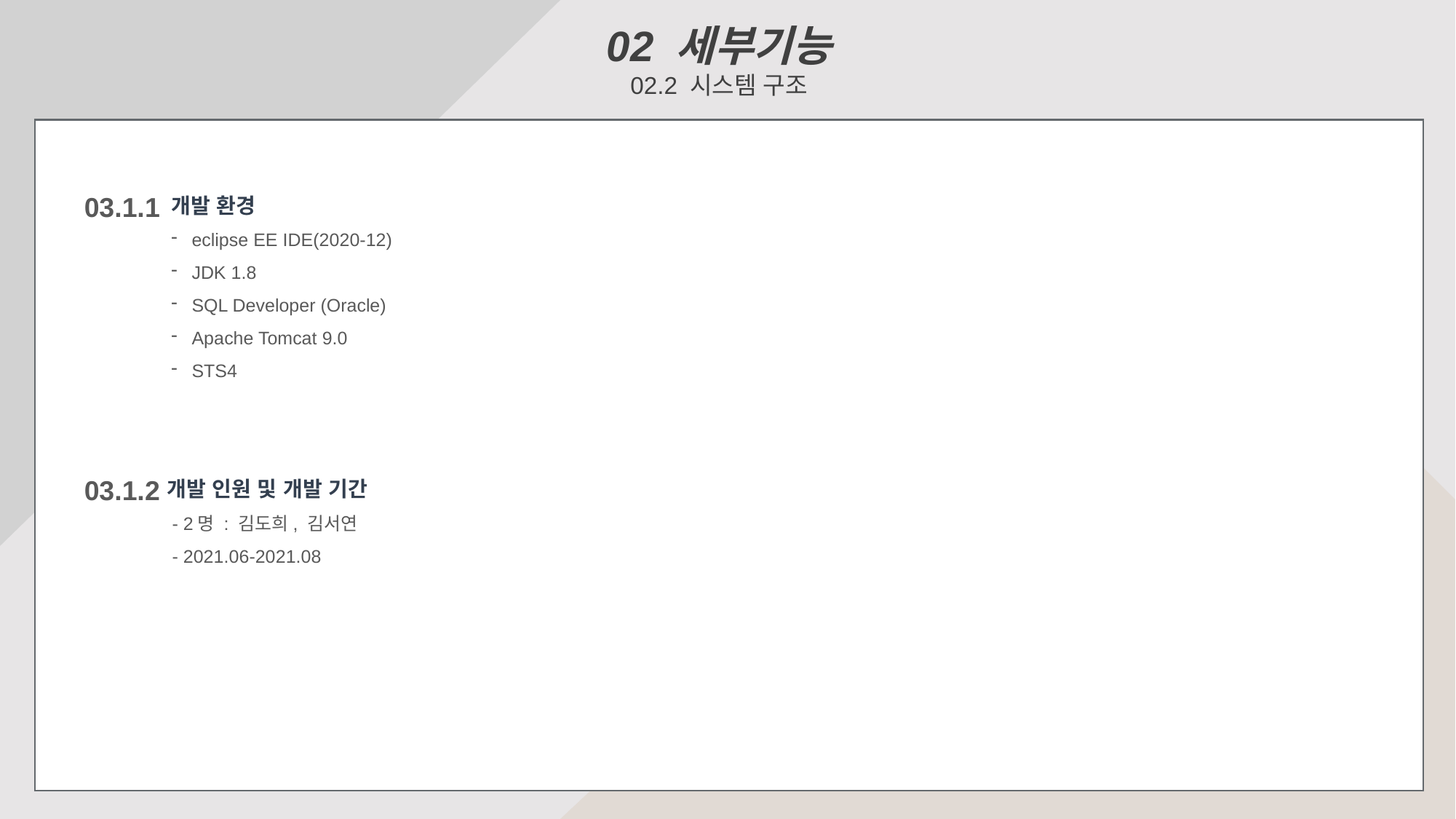

02 세부기능
02.2 시스템 구조

03.1.1
개발 환경
eclipse EE IDE(2020-12)
JDK 1.8
SQL Developer (Oracle)
Apache Tomcat 9.0
STS4

03.1.2
개발 인원 및 개발 기간
 - 2명 : 김도희, 김서연
 - 2021.06-2021.08